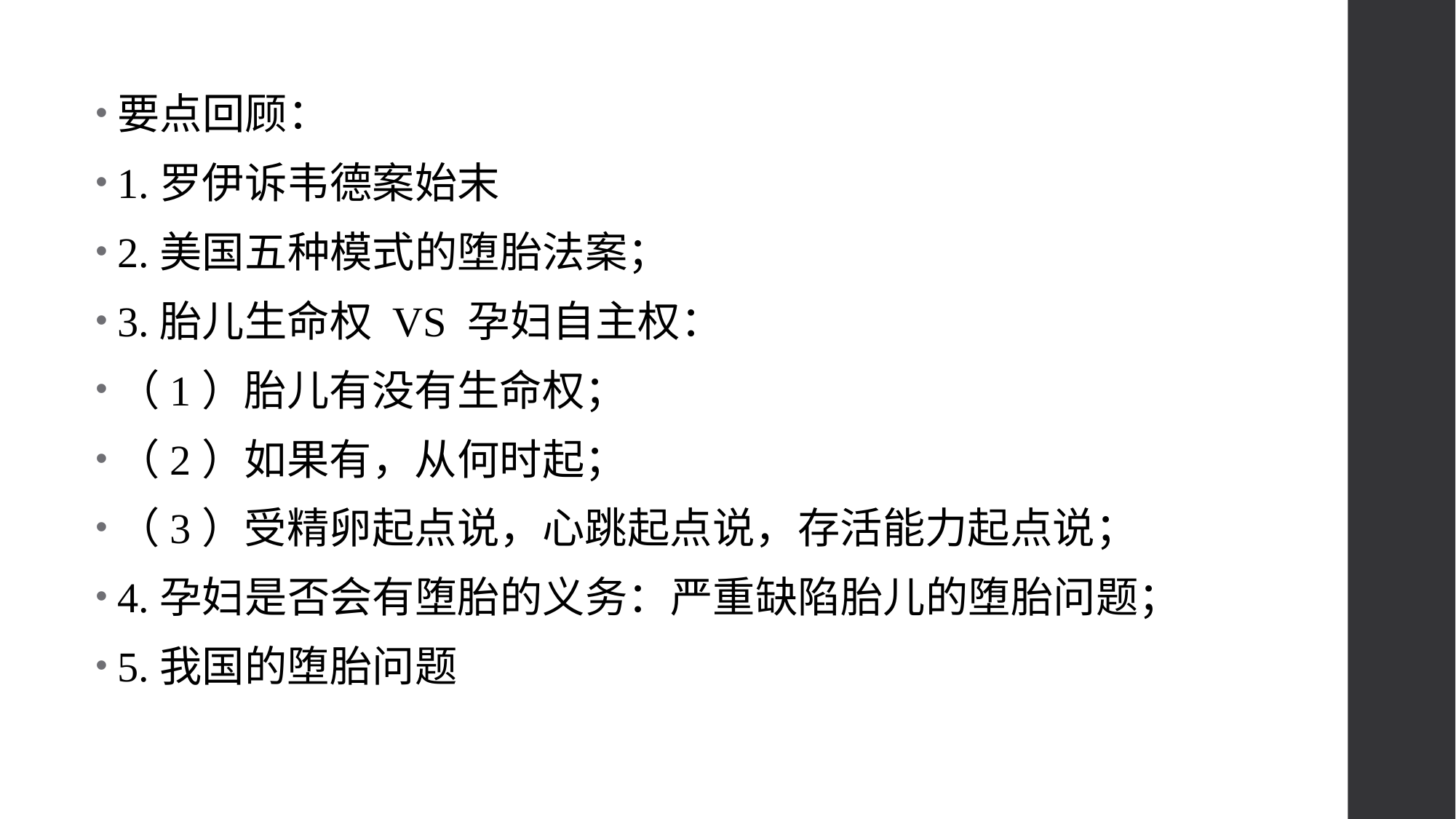

要点回顾：
1.罗伊诉韦德案始末
2.美国五种模式的堕胎法案；
3.胎儿生命权 VS 孕妇自主权：
（1）胎儿有没有生命权；
（2）如果有，从何时起；
（3）受精卵起点说，心跳起点说，存活能力起点说；
4.孕妇是否会有堕胎的义务：严重缺陷胎儿的堕胎问题；
5.我国的堕胎问题